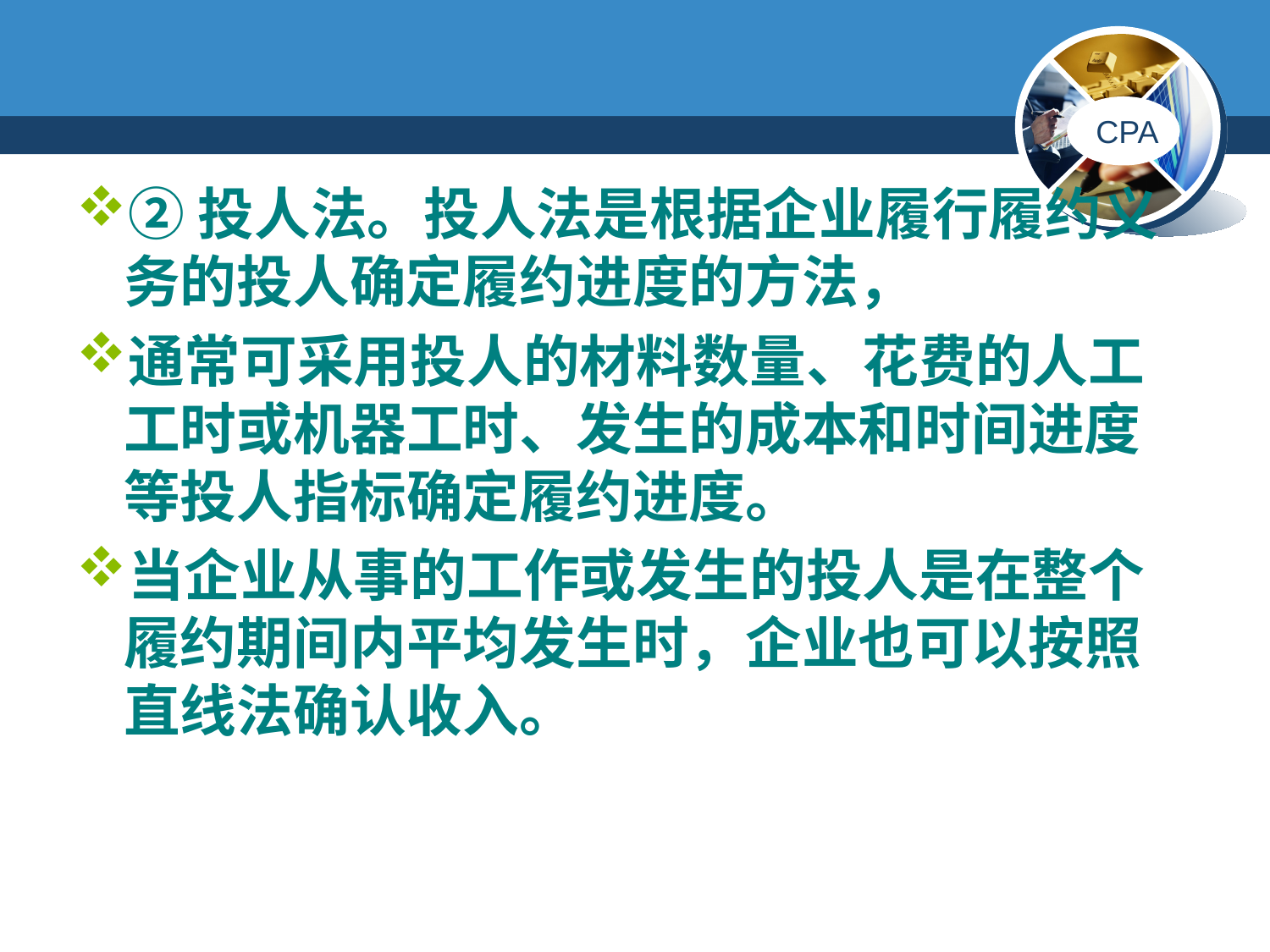

#
②投人法。投人法是根据企业履行履约义务的投人确定履约进度的方法，
通常可采用投人的材料数量、花费的人工工时或机器工时、发生的成本和时间进度等投人指标确定履约进度。
当企业从事的工作或发生的投人是在整个履约期间内平均发生时，企业也可以按照直线法确认收入。